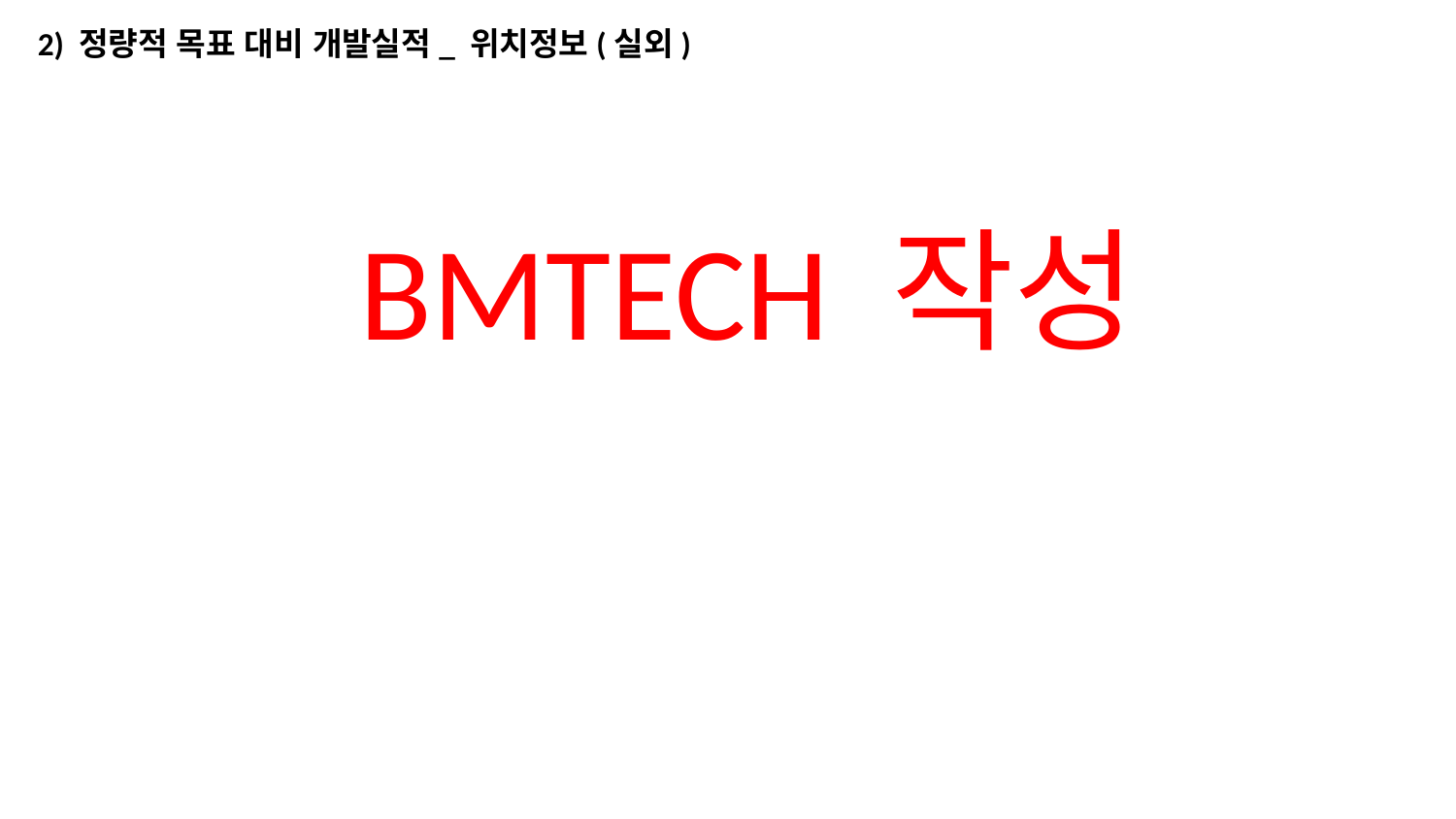

2) 정량적 목표 대비 개발실적_ 위치정보(실외)
BMTECH 작성